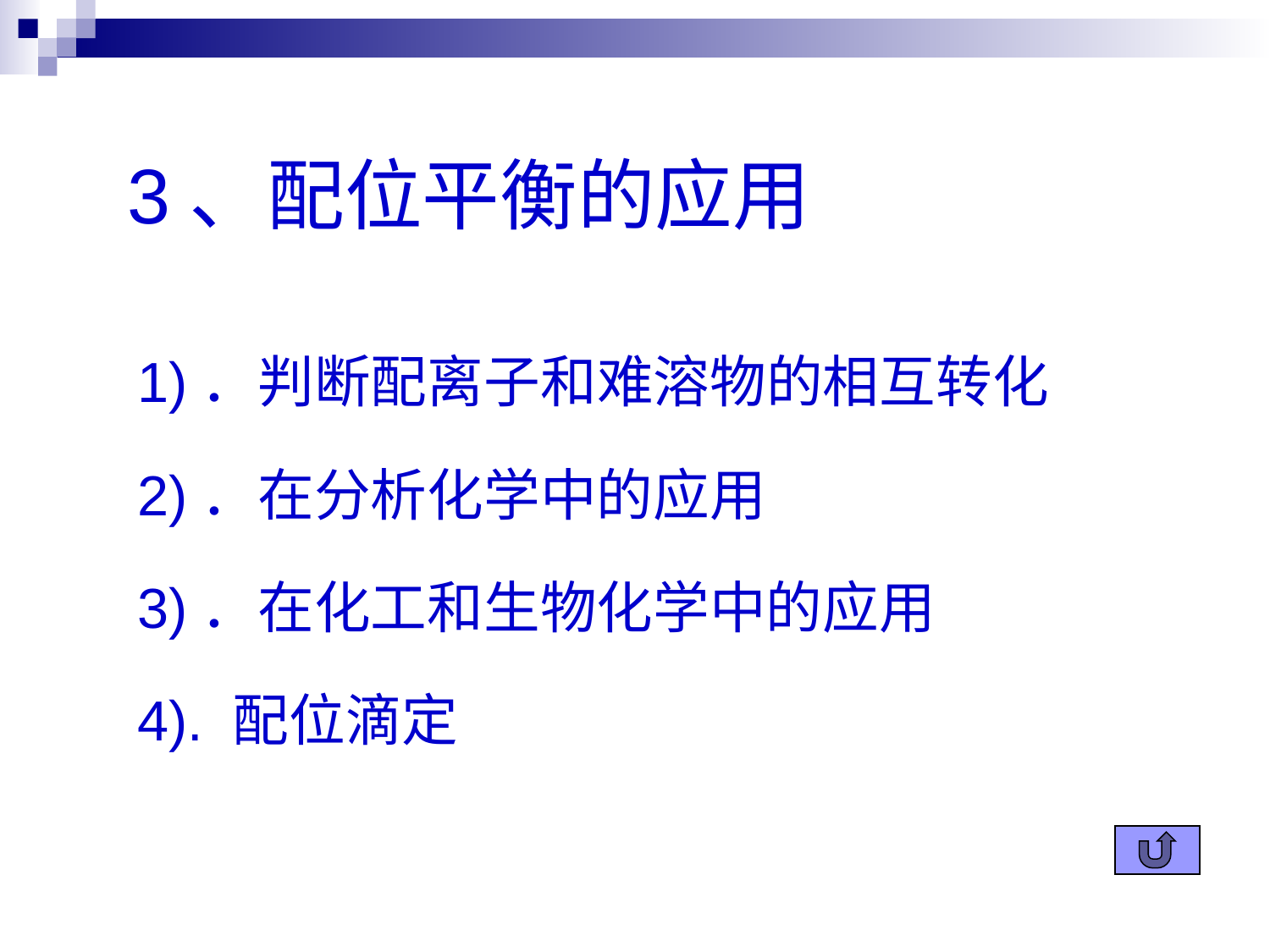

3、配位平衡的应用
1)．判断配离子和难溶物的相互转化
2)．在分析化学中的应用
3)．在化工和生物化学中的应用
4). 配位滴定